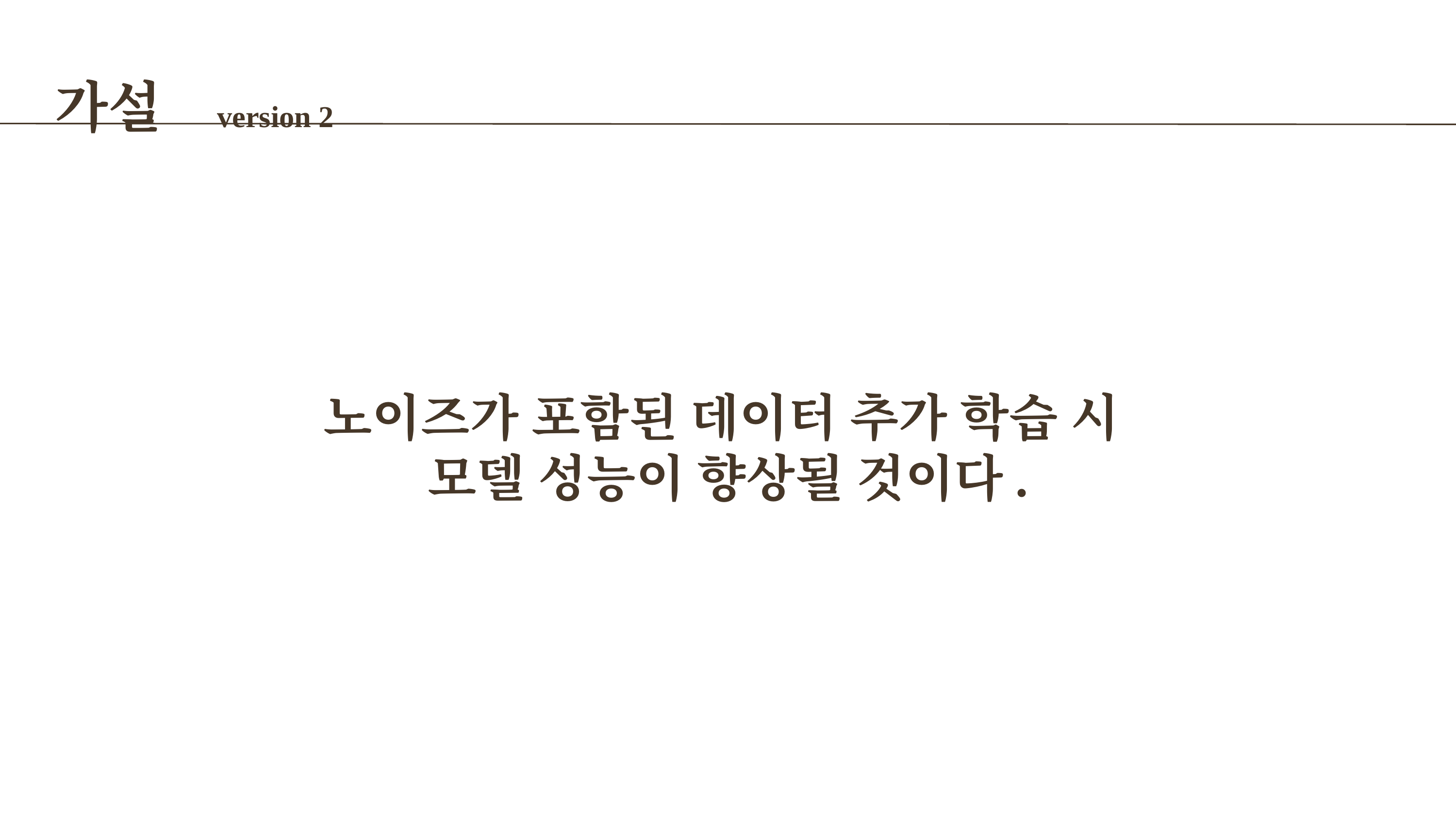

가설   version 2
노이즈가 포함된 데이터 추가 학습 시
모델 성능이 향상될 것이다.